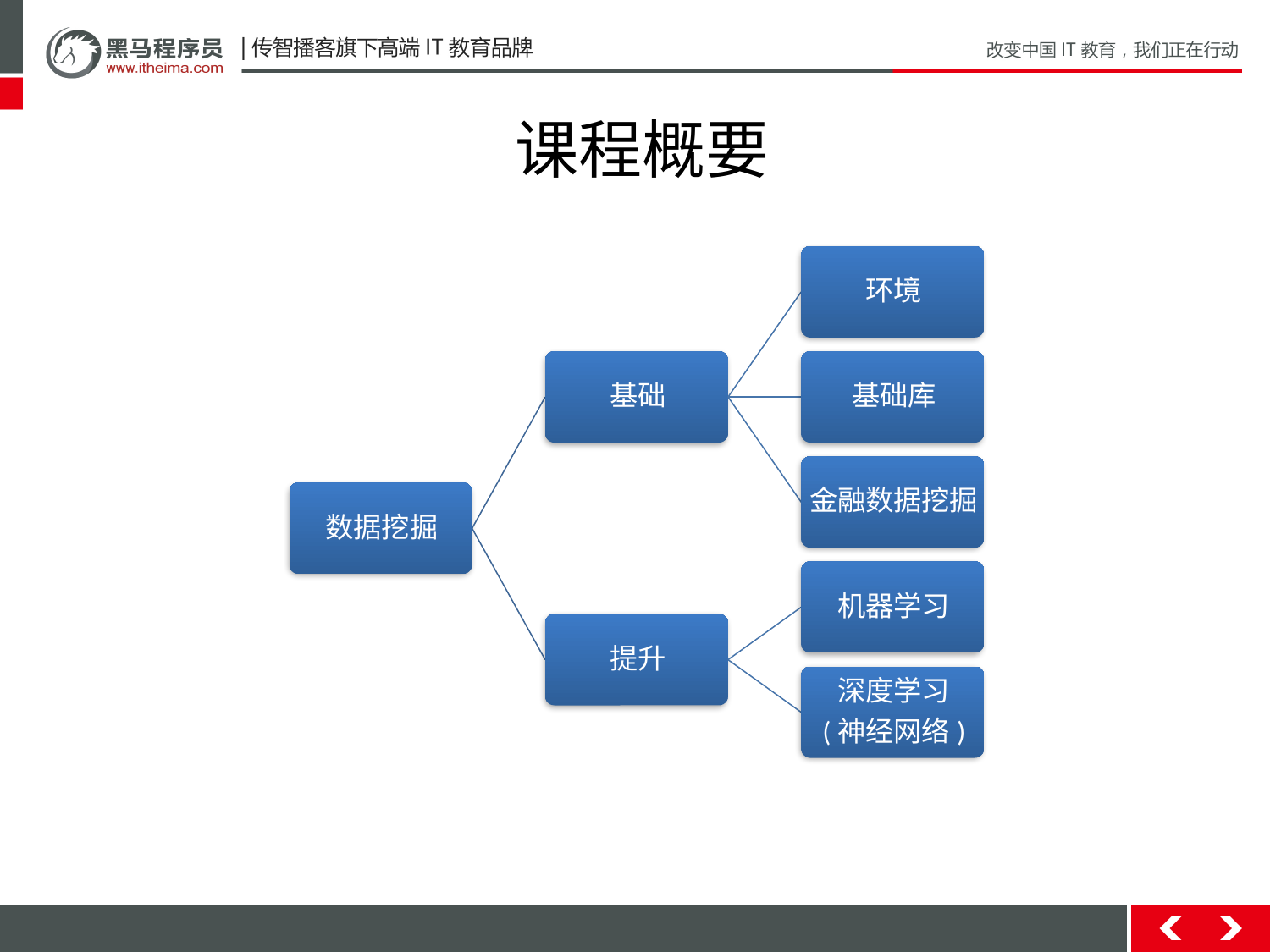

# 课程概要
数据挖掘

基础

环境

基础库

金融数据挖掘

提升

机器学习

深度学习
(神经网络)